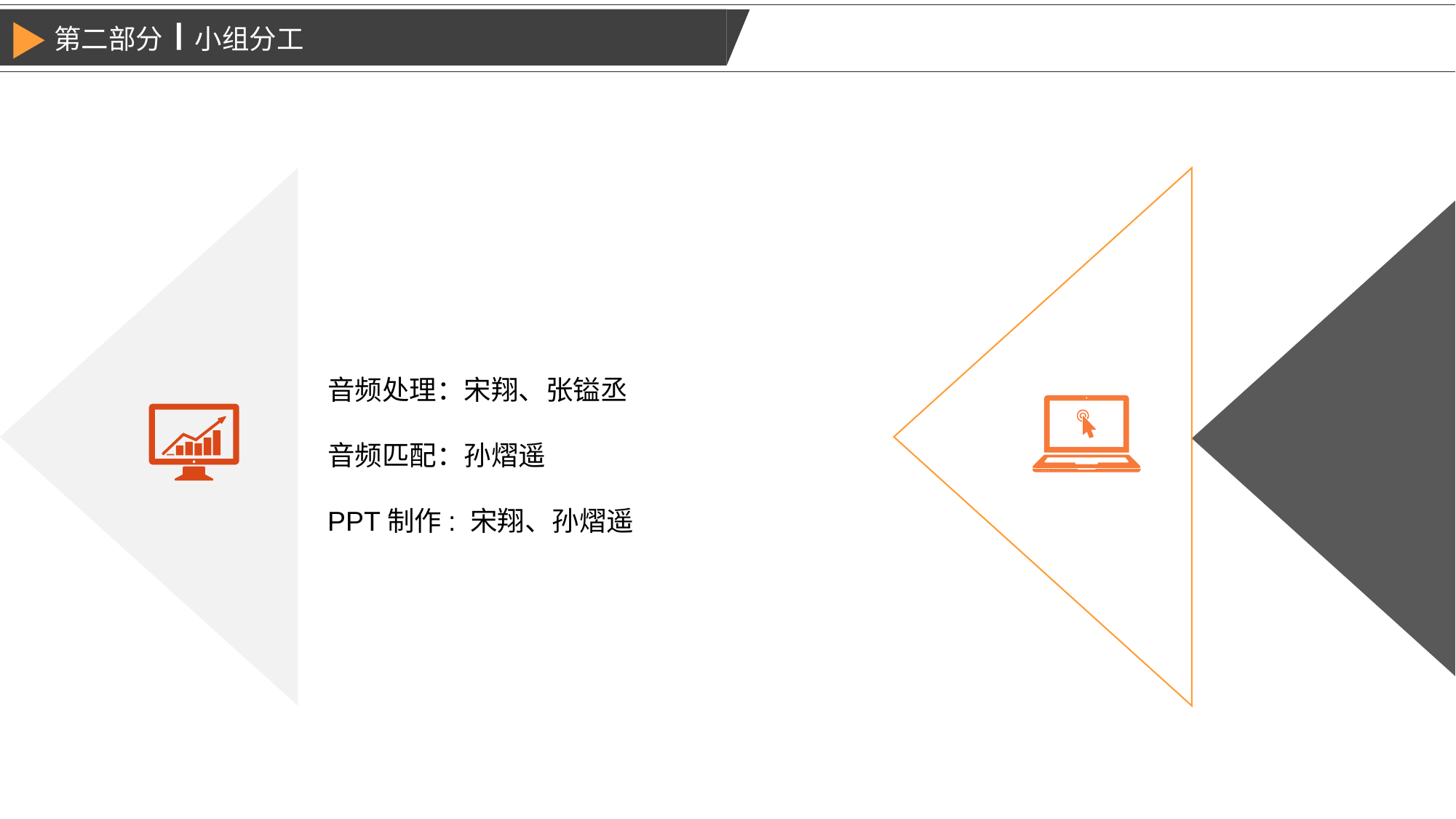

第二部分 | 小组分工

音频处理：宋翔、张镒丞
音频匹配：孙熠遥
PPT制作: 宋翔、孙熠遥